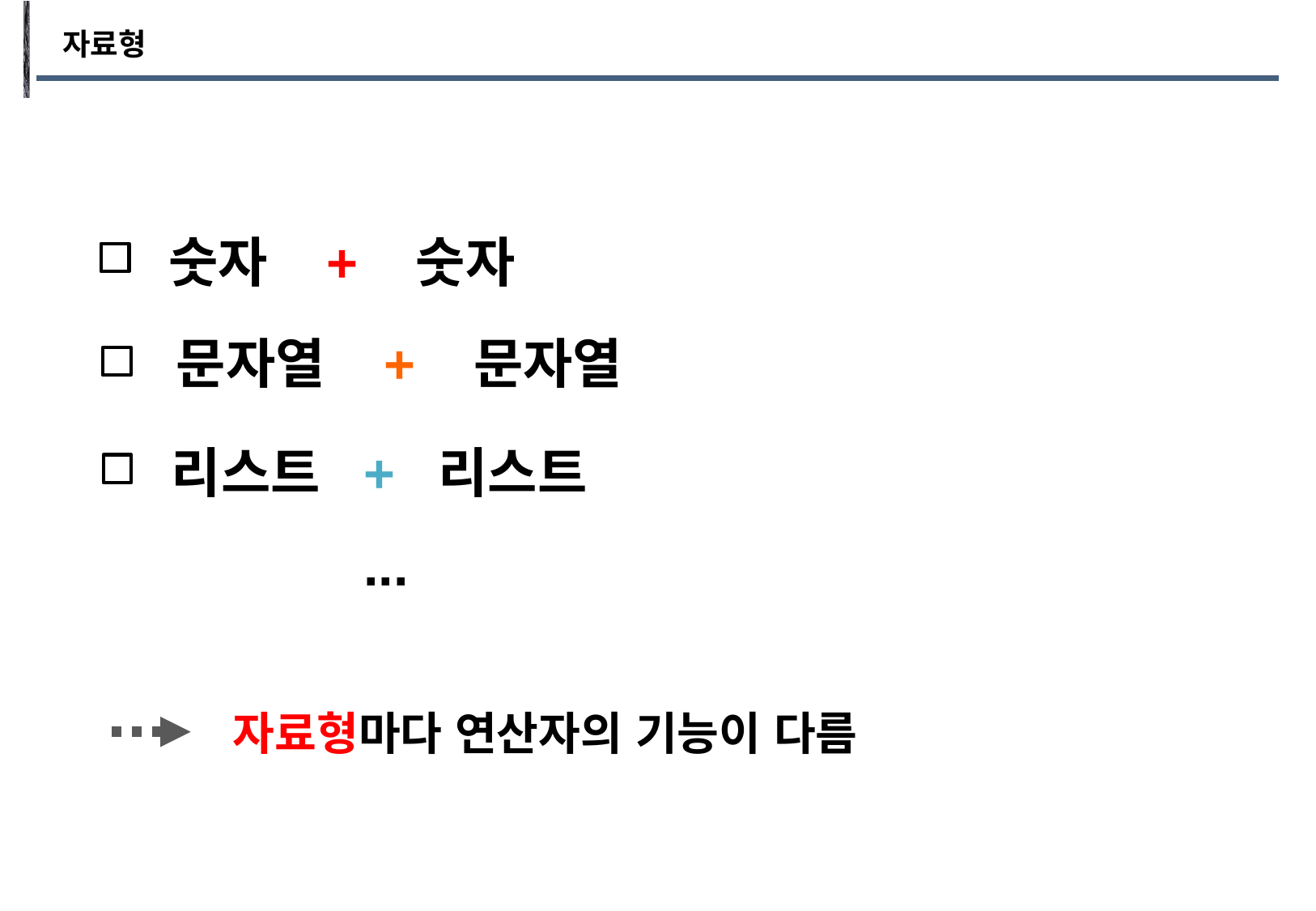

자료형

숫자   +   숫자

문자열   +   문자열

리스트  +  리스트

...
자료형마다 연산자의 기능이 다름